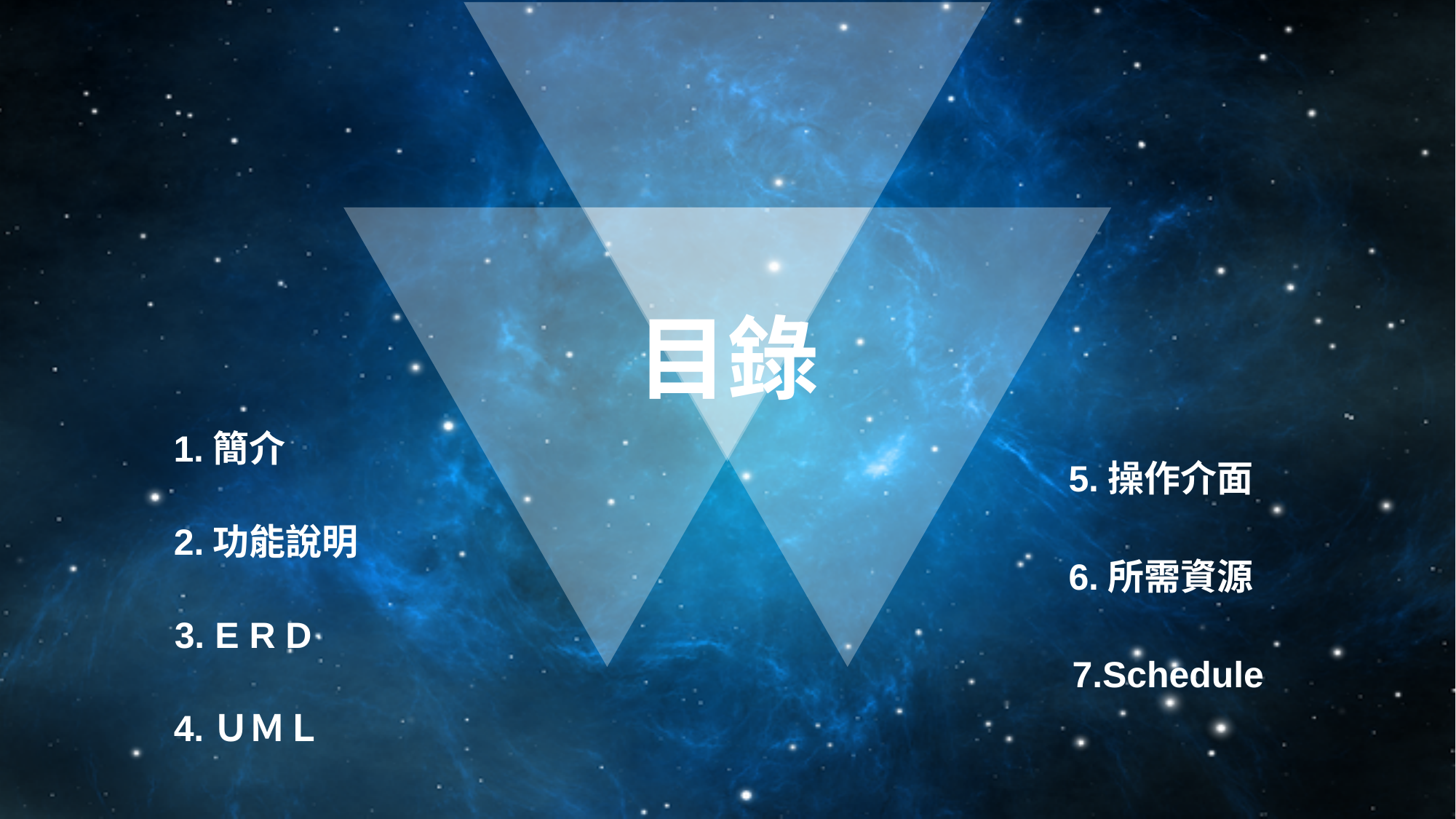

目錄
1.簡介
5.操作介面
2.功能說明
6.所需資源
3. E R D
7.Schedule
4.ＵＭＬ